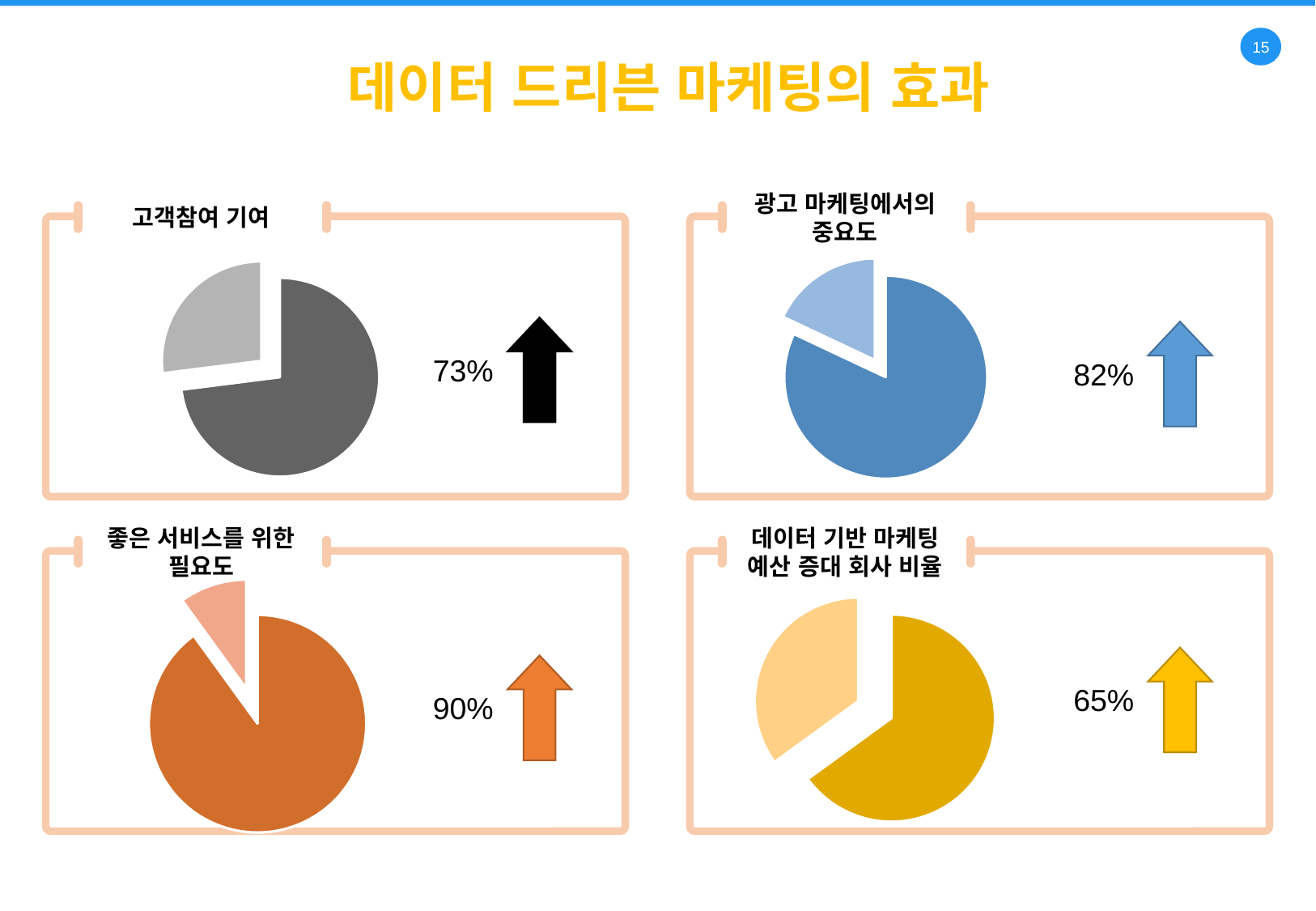

데이터 드리븐 마케팅의 효과
고객참여 기여
광고 마케팅에서의
중요도

### Chart

| Category |  |
|---|---|

### Chart

| Category |  |
|---|---|

73%
82%
좋은 서비스를 위한
필요도
데이터 기반 마케팅 예산 증대 회사 비율

### Chart

| Category |  |
|---|---|

### Chart

| Category |  |
|---|---|
65%

90%